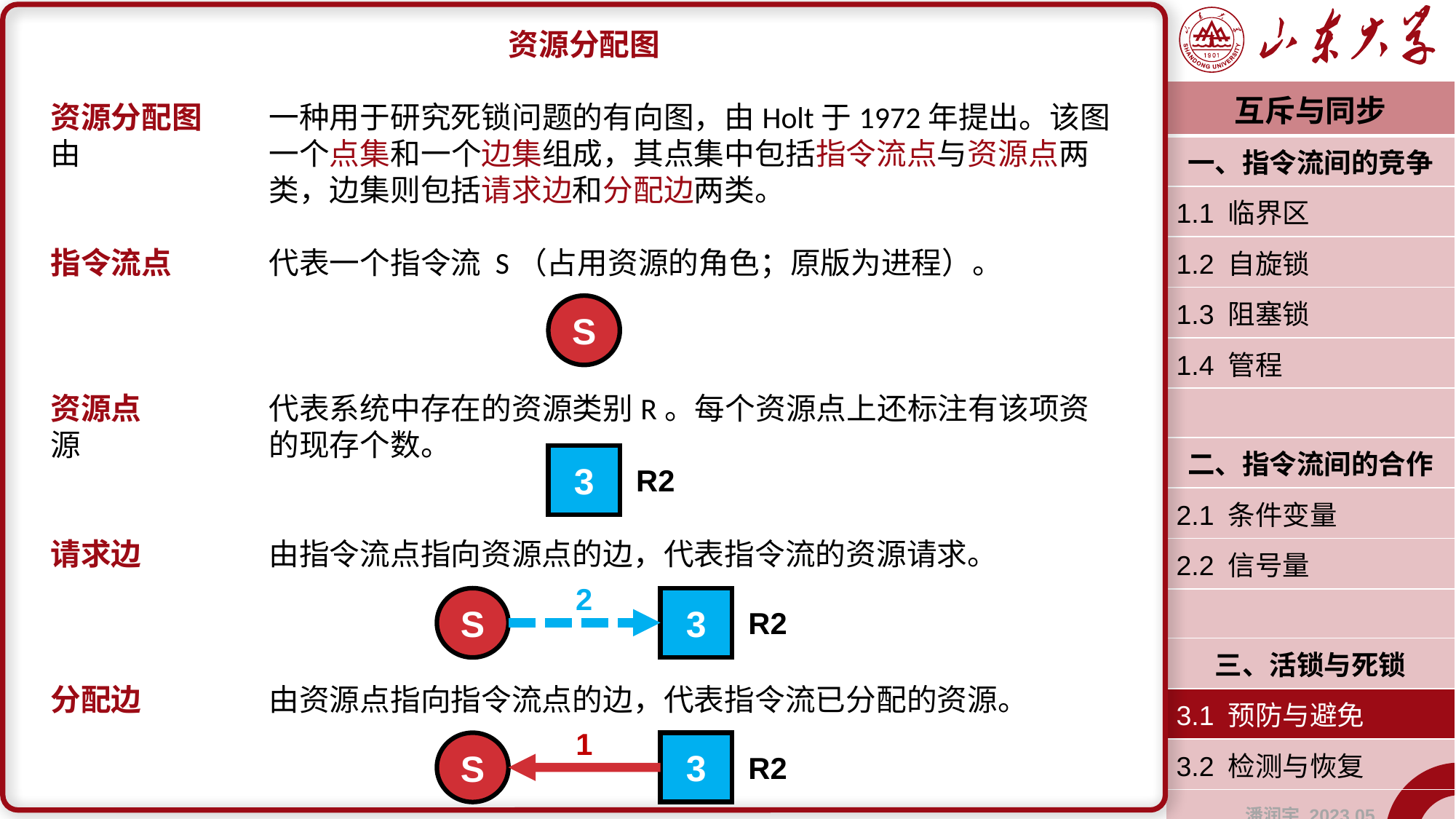

资源分配图

资源分配图	一种用于研究死锁问题的有向图，由Holt于1972年提出。该图由		一个点集和一个边集组成，其点集中包括指令流点与资源点两		类，边集则包括请求边和分配边两类。

指令流点	代表一个指令流 S（占用资源的角色；原版为进程）。

资源点		代表系统中存在的资源类别R。每个资源点上还标注有该项资源		的现存个数。

请求边		由指令流点指向资源点的边，代表指令流的资源请求。

分配边		由资源点指向指令流点的边，代表指令流已分配的资源。
| 互斥与同步 |
| --- |
| 一、指令流间的竞争 |
| 1.1 临界区 |
| 1.2 自旋锁 |
| 1.3 阻塞锁 |
| 1.4 管程 |
|  |
| 二、指令流间的合作 |
| 2.1 条件变量 |
| 2.2 信号量 |
|  |
| 三、活锁与死锁 |
| 3.1 预防与避免 |
| 3.2 检测与恢复 |
| 潘润宇 2023.05 |
S
3
R2
2
S
3
R2
1
S
3
R2